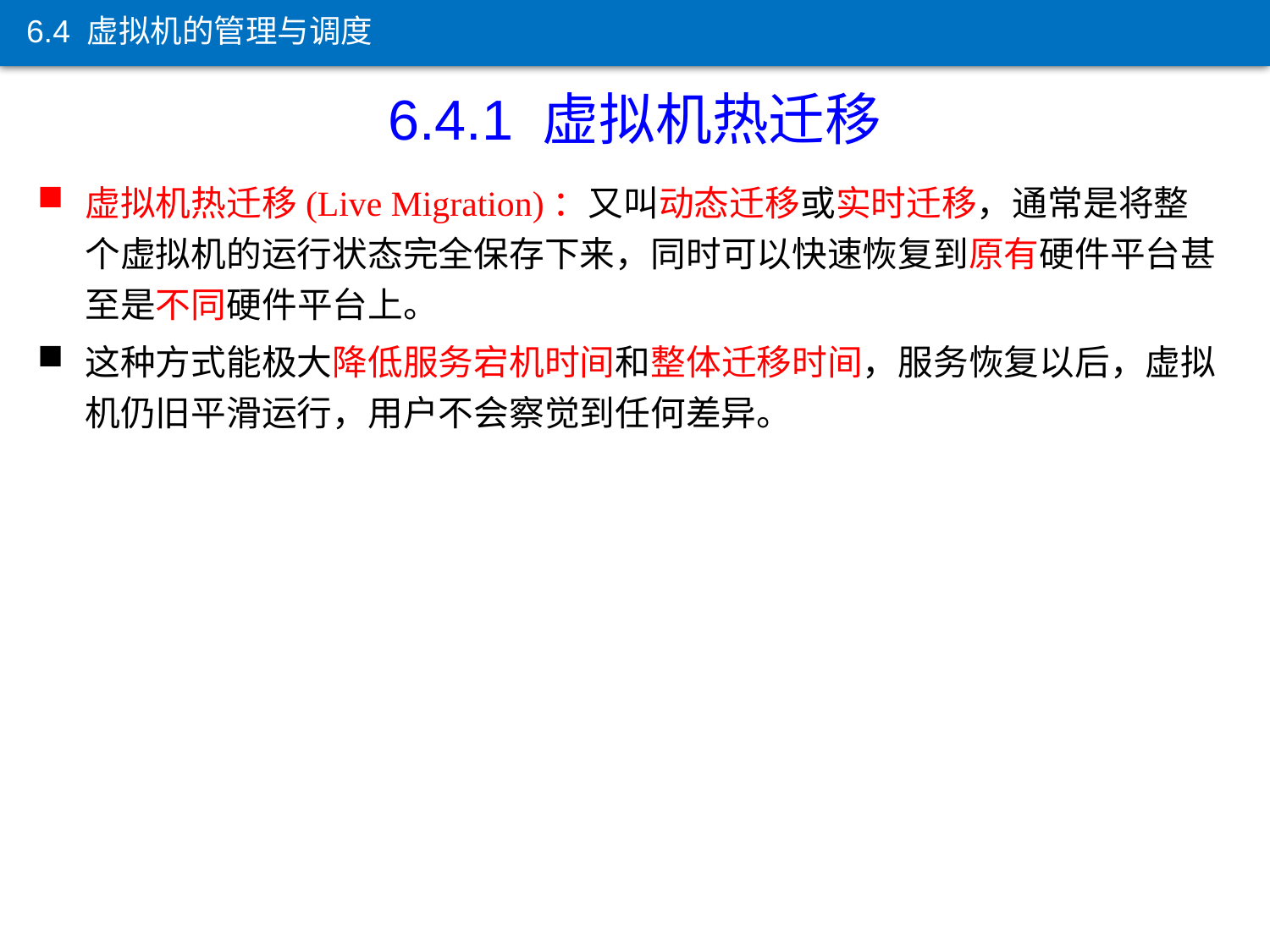

6.4 虚拟机的管理与调度
6.4.1 虚拟机热迁移
虚拟机热迁移(Live Migration)：又叫动态迁移或实时迁移，通常是将整个虚拟机的运行状态完全保存下来，同时可以快速恢复到原有硬件平台甚至是不同硬件平台上。
这种方式能极大降低服务宕机时间和整体迁移时间，服务恢复以后，虚拟机仍旧平滑运行，用户不会察觉到任何差异。

37